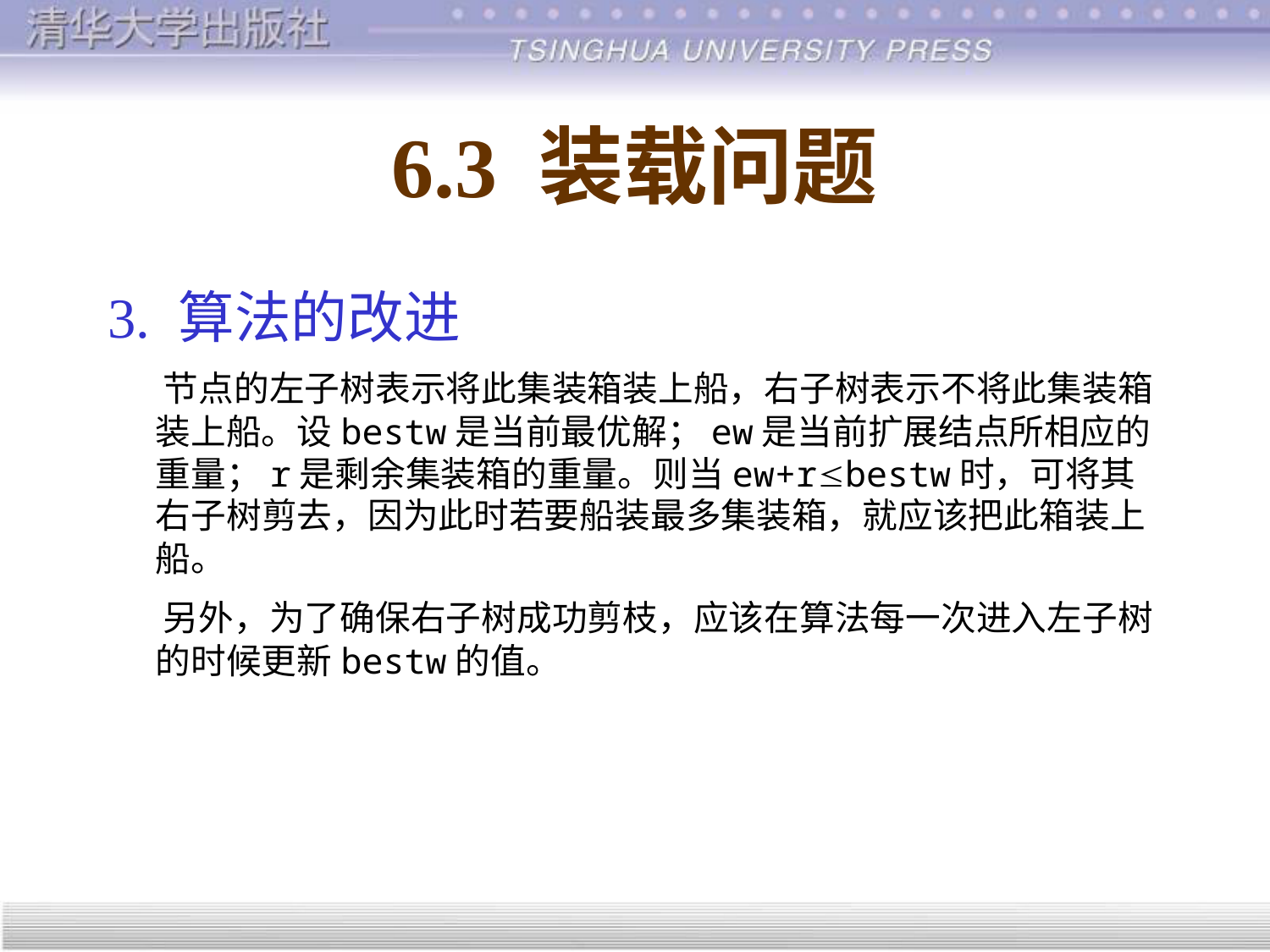

# 6.3 装载问题
3. 算法的改进
      节点的左子树表示将此集装箱装上船，右子树表示不将此集装箱装上船。设bestw是当前最优解；ew是当前扩展结点所相应的重量；r是剩余集装箱的重量。则当ew+r≤bestw时，可将其右子树剪去，因为此时若要船装最多集装箱，就应该把此箱装上船。
      另外，为了确保右子树成功剪枝，应该在算法每一次进入左子树的时候更新bestw的值。

53